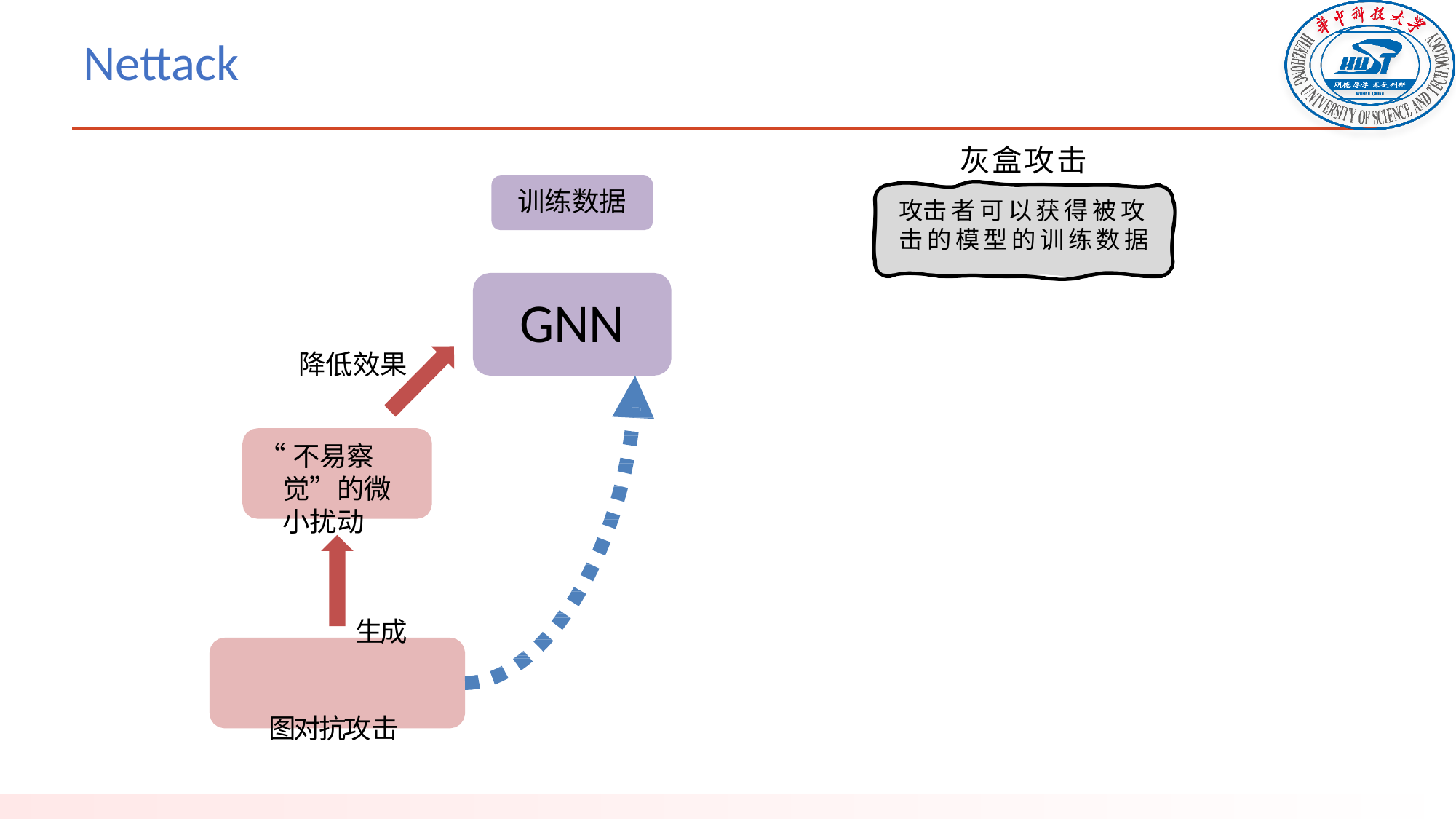

# Nettack
灰盒攻击
攻击者可以获得被攻击的模型的训练数据

训练数据

GNN

降低效果

“不易察觉”的微小扰动
生成图对抗攻击